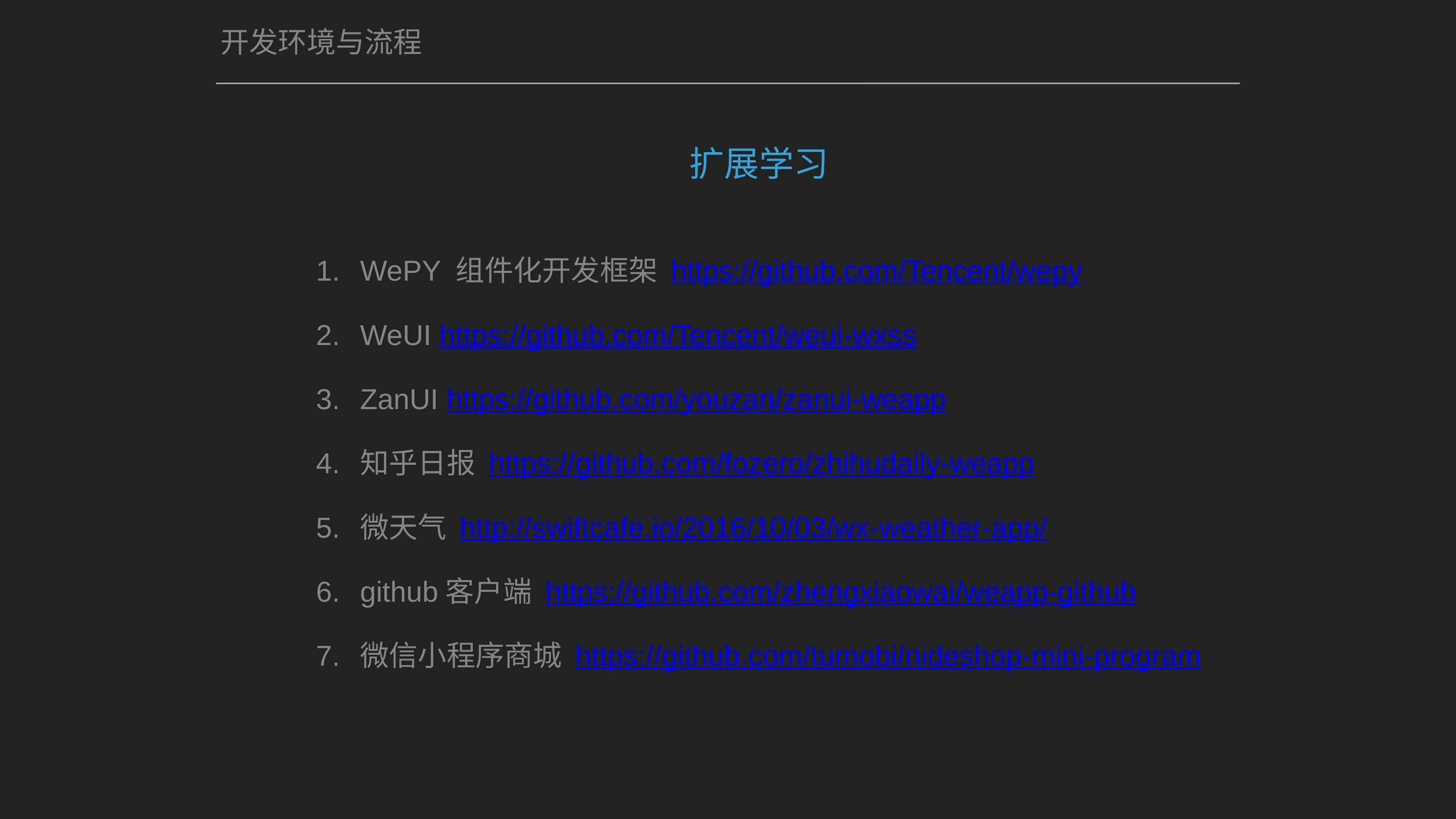

# 开发环境与流程
扩展学习
WePY 组件化开发框架 https://github.com/Tencent/wepy
WeUI https://github.com/Tencent/weui-wxss
ZanUI https://github.com/youzan/zanui-weapp
知乎日报 https://github.com/fozero/zhihudaily-weapp
微天气 http://swiftcafe.io/2016/10/03/wx-weather-app/
github客户端 https://github.com/zhengxiaowai/weapp-github
微信小程序商城 https://github.com/tumobi/nideshop-mini-program